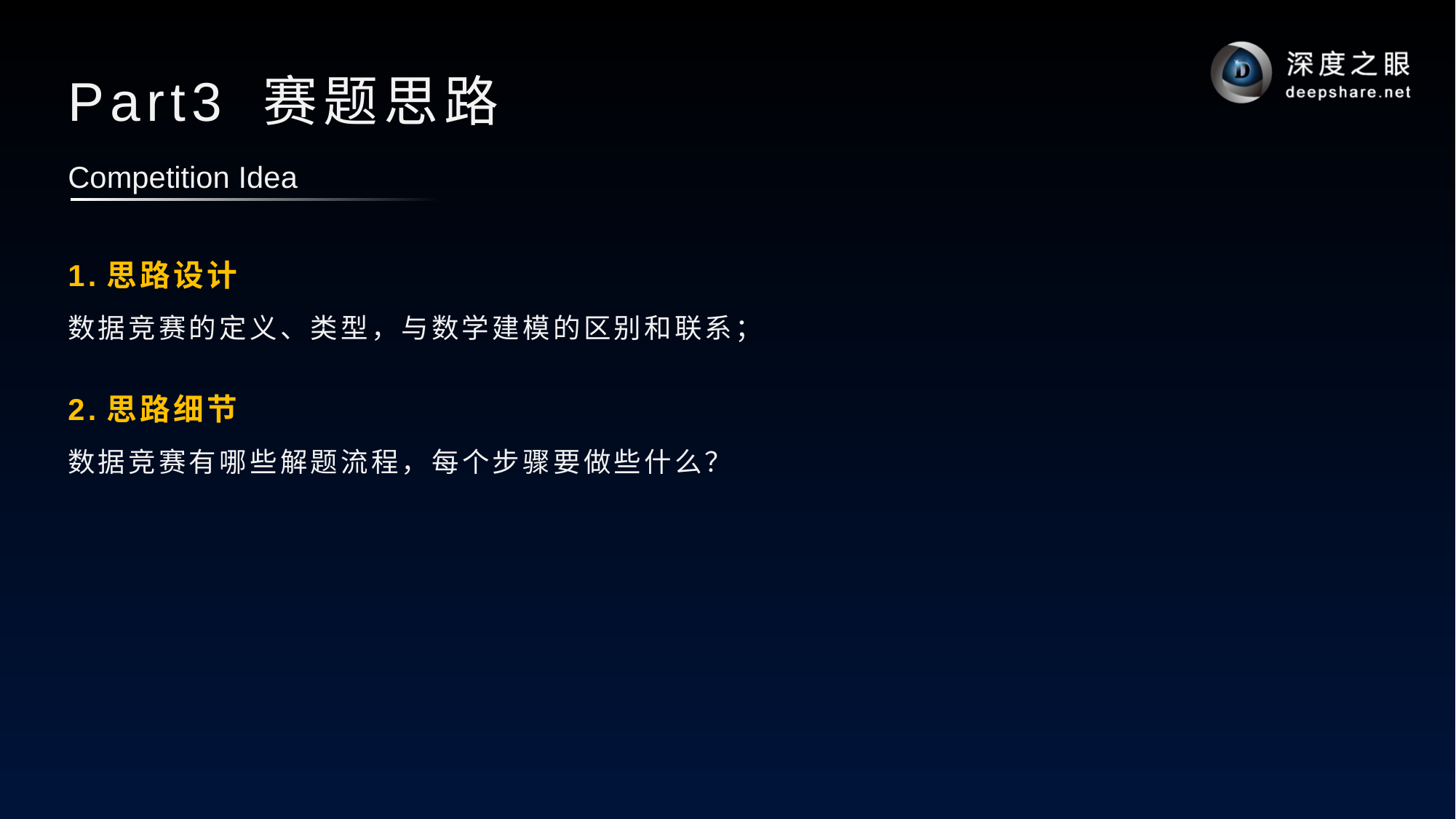

# Part3 赛题思路
Competition Idea
1.思路设计
数据竞赛的定义、类型，与数学建模的区别和联系；
2.思路细节
数据竞赛有哪些解题流程，每个步骤要做些什么？